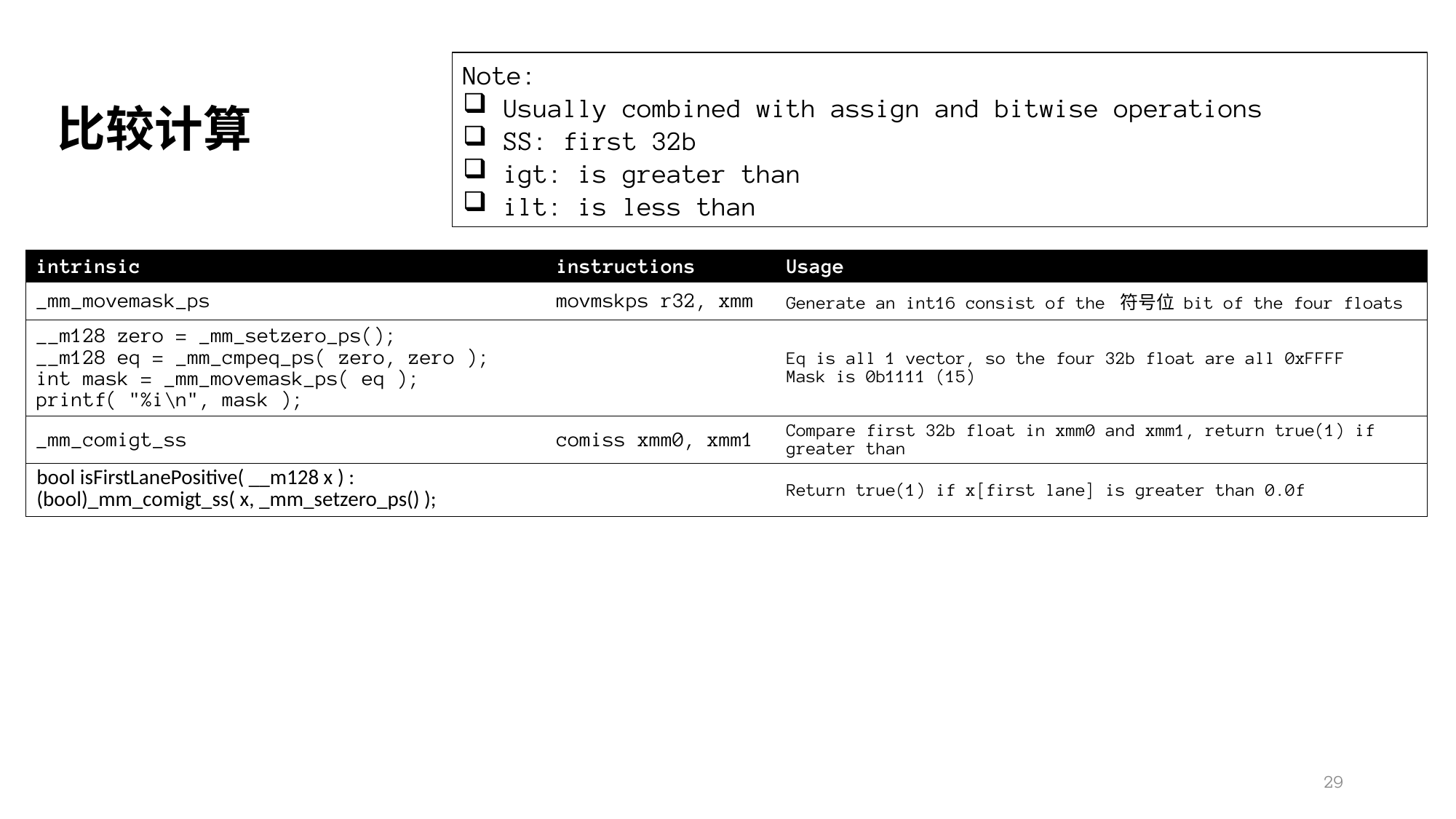

Note:
Usually combined with assign and bitwise operations
SS: first 32b
igt: is greater than
ilt: is less than
比较计算
| intrinsic | instructions | Usage |
| --- | --- | --- |
| \_mm\_movemask\_ps | movmskps r32, xmm | Generate an int16 consist of the 符号位 bit of the four floats |
| \_\_m128 zero = \_mm\_setzero\_ps(); \_\_m128 eq = \_mm\_cmpeq\_ps( zero, zero ); int mask = \_mm\_movemask\_ps( eq ); printf( "%i\n", mask ); |  | Eq is all 1 vector, so the four 32b float are all 0xFFFF Mask is 0b1111 (15) |
| \_mm\_comigt\_ss | comiss xmm0, xmm1 | Compare first 32b float in xmm0 and xmm1, return true(1) if greater than |
| bool isFirstLanePositive( \_\_m128 x ) : (bool)\_mm\_comigt\_ss( x, \_mm\_setzero\_ps() ); |  | Return true(1) if x[first lane] is greater than 0.0f |
29